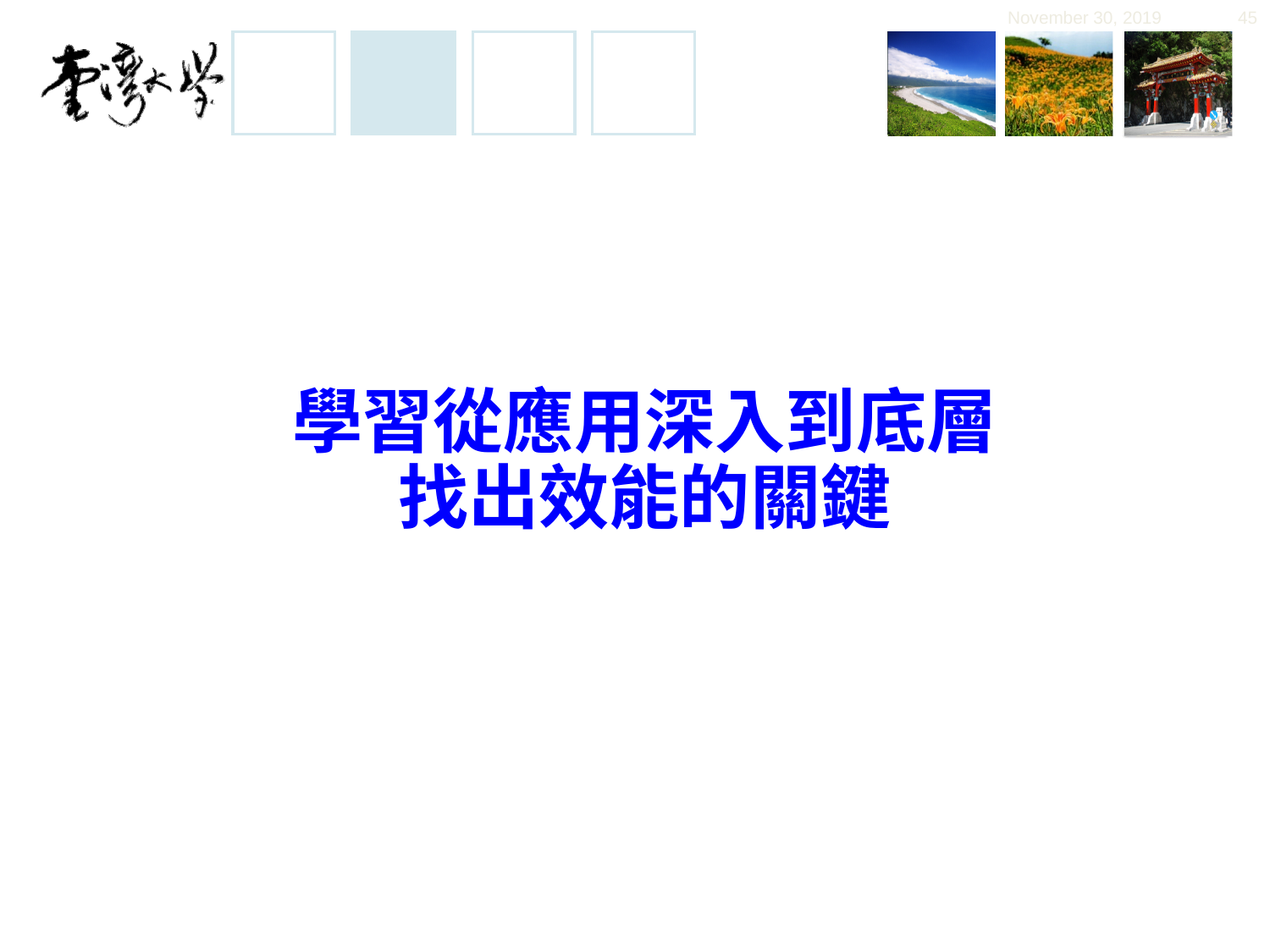

November 30, 2019
45
# 學習從應用深入到底層 找出效能的關鍵